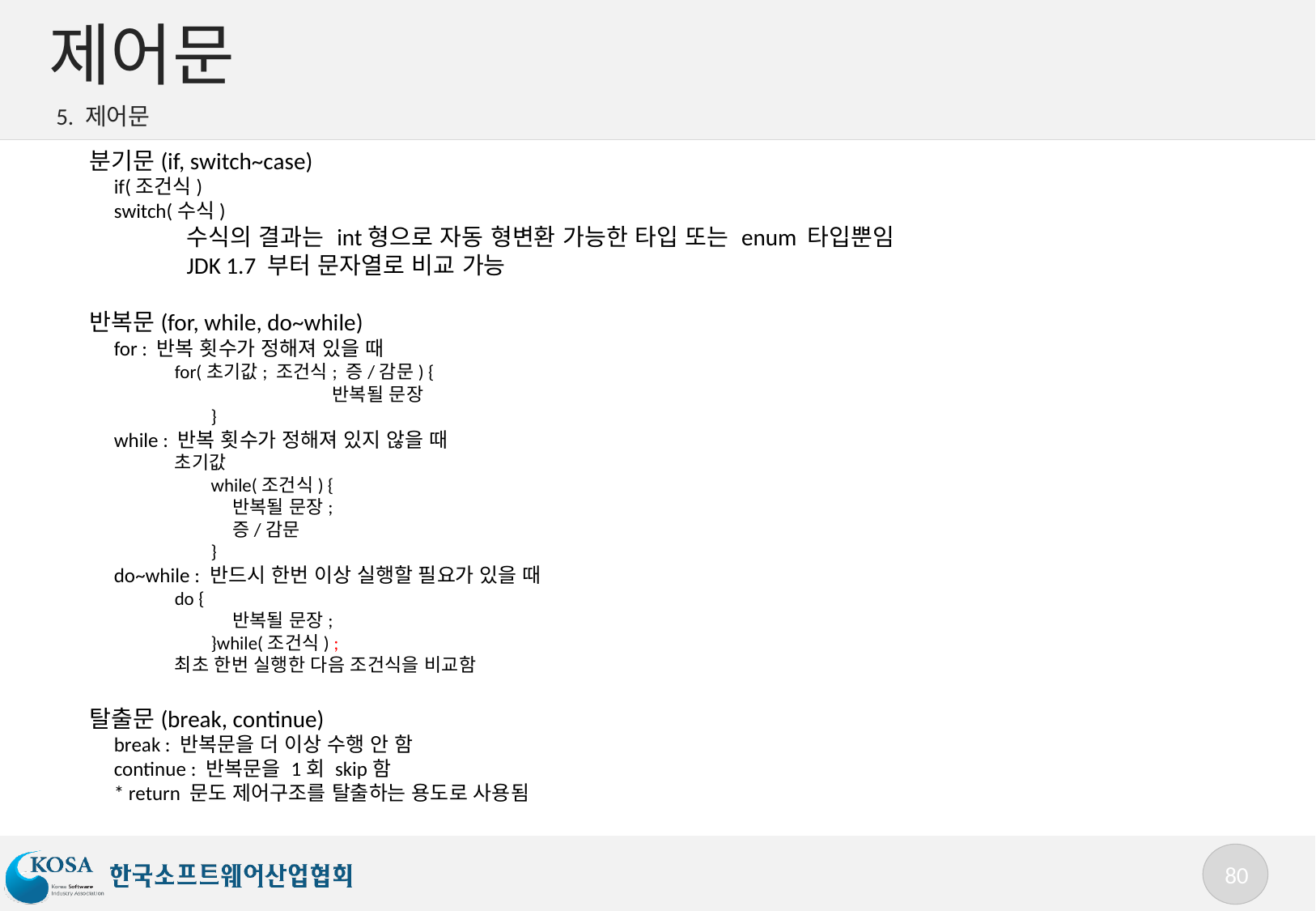

# 제어문
5. 제어문
분기문(if, switch~case)
if(조건식)
switch(수식)
수식의 결과는 int형으로 자동 형변환 가능한 타입 또는 enum 타입뿐임
JDK 1.7 부터 문자열로 비교 가능

반복문(for, while, do~while)
for : 반복 횟수가 정해져 있을 때
for(초기값; 조건식; 증/감문) {
	반복될 문장
}
while : 반복 횟수가 정해져 있지 않을 때
초기값
while(조건식) {
    반복될 문장;
    증/감문
}
do~while : 반드시 한번 이상 실행할 필요가 있을 때
do {
    반복될 문장;
}while(조건식) ;
최초 한번 실행한 다음 조건식을 비교함

탈출문(break, continue)
break : 반복문을 더 이상 수행 안 함
continue : 반복문을 1회 skip함
* return 문도 제어구조를 탈출하는 용도로 사용됨